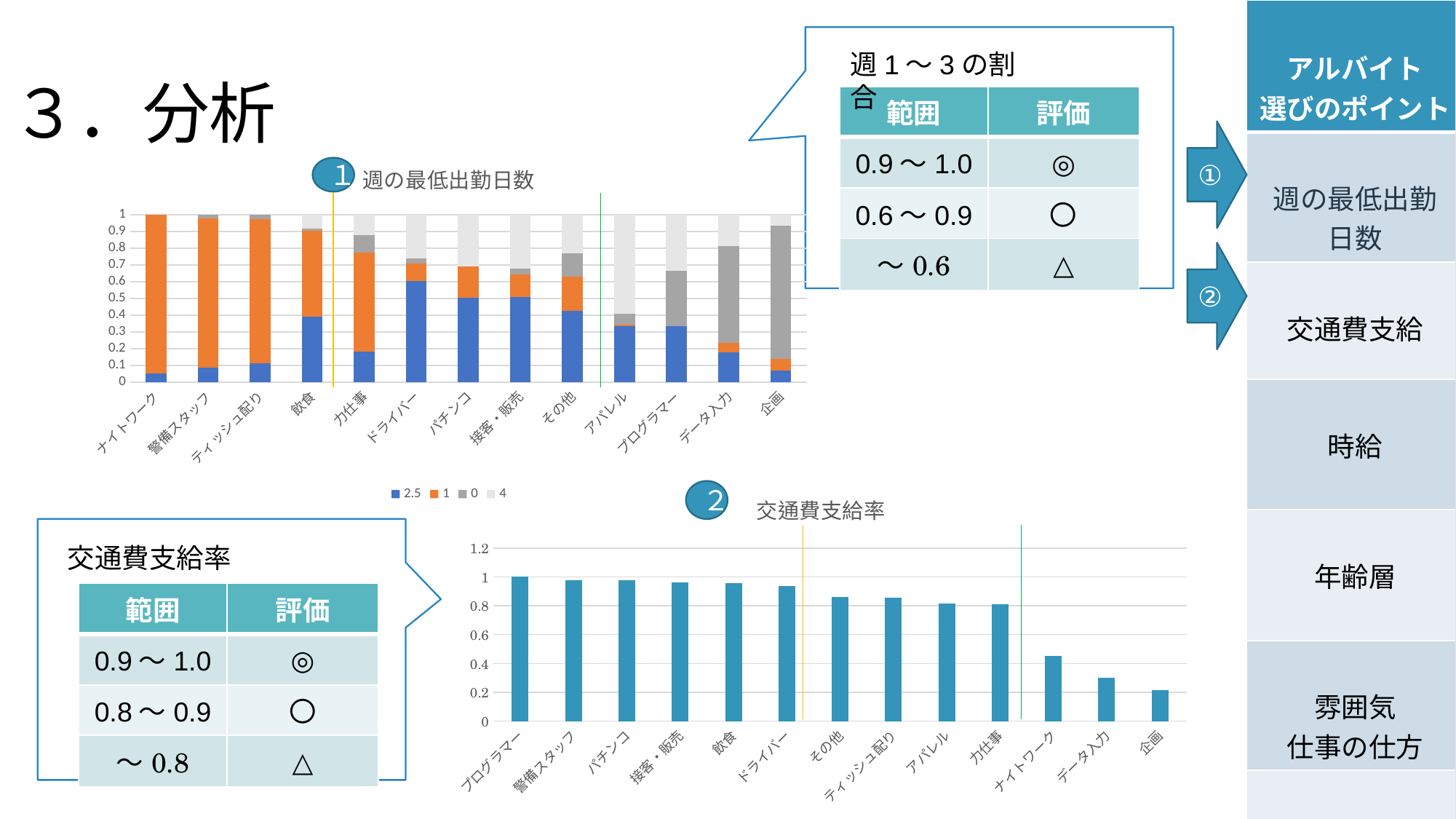

３．分析
| アルバイト 選びのポイント |
| --- |
| 週の最低出勤 日数 |
| 交通費支給 |
| 時給 |
| 年齢層 |
| 雰囲気 仕事の仕方 |
| 男女比 |

週1～3の割合
| 範囲 | 評価 |
| --- | --- |
| 0.9～1.0 | ◎ |
| 0.6～0.9 | 〇 |
| ～0.6 | △ |
①

### Chart: 週の最低出勤日数

| Category | 2.5 | 1 | 0 | 4 |
|---|---|---|---|---|
| ナイトワーク | 0.050633 | 0.949367 | 0.0 | 0.0 |
| 警備スタッフ | 0.086957 | 0.891304 | 0.021739 | 0.0 |
| ティッシュ配り | 0.114286 | 0.857143 | 0.028571 | 0.0 |
| 飲食 | 0.391018 | 0.510678 | 0.01696 | 0.081344 |
| 力仕事 | 0.184358 | 0.588454 | 0.106145 | 0.121043 |
| ドライバー | 0.604938 | 0.104938 | 0.030864 | 0.259259 |
| パチンコ | 0.503817 | 0.187023 | 0.0 | 0.30916 |
| 接客・販売 | 0.509218 | 0.133503 | 0.034329 | 0.32295 |
| その他 | 0.425352 | 0.205634 | 0.139155 | 0.229859 |
| アパレル | 0.33375 | 0.0075 | 0.0675 | 0.59125 |
| プログラマー | 0.333333 | 0.0 | 0.333333 | 0.333333 |
| データ入力 | 0.178472 | 0.055006 | 0.578552 | 0.18797 |
| 企画 | 0.069869 | 0.069869 | 0.79476 | 0.065502 |
１
②

### Chart: 交通費支給率

| Category | 交通費支給率 |
|---|---|
| プログラマー | 1.0 |
| 警備スタッフ | 0.9782608695652174 |
| パチンコ | 0.9770992366412213 |
| 接客・販売 | 0.9624920534011443 |
| 飲食 | 0.9563442211055276 |
| ドライバー | 0.9382716049382716 |
| その他 | 0.8608450704225352 |
| ティッシュ配り | 0.8571428571428571 |
| アパレル | 0.815 |
| 力仕事 | 0.8119180633147114 |
| ナイトワーク | 0.45147679324894513 |
| データ入力 | 0.29916897506925205 |
| 企画 | 0.21397379912663755 |
２

交通費支給率
| 範囲 | 評価 |
| --- | --- |
| 0.9～1.0 | ◎ |
| 0.8～0.9 | 〇 |
| ～0.8 | △ |